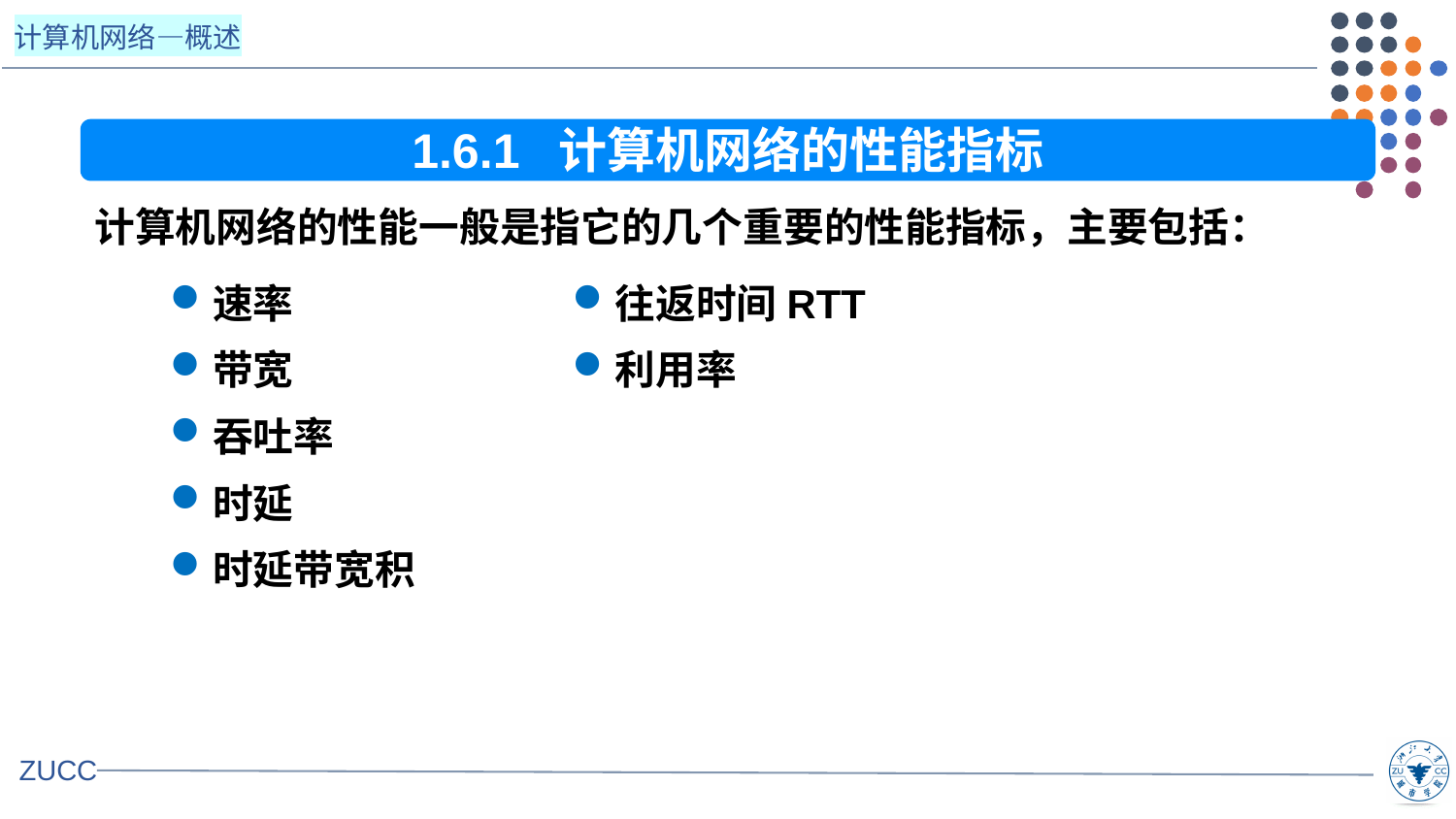

1.6.1  计算机网络的性能指标

计算机网络的性能一般是指它的几个重要的性能指标，主要包括：
速率
带宽
吞吐率
时延
时延带宽积

往返时间RTT
利用率